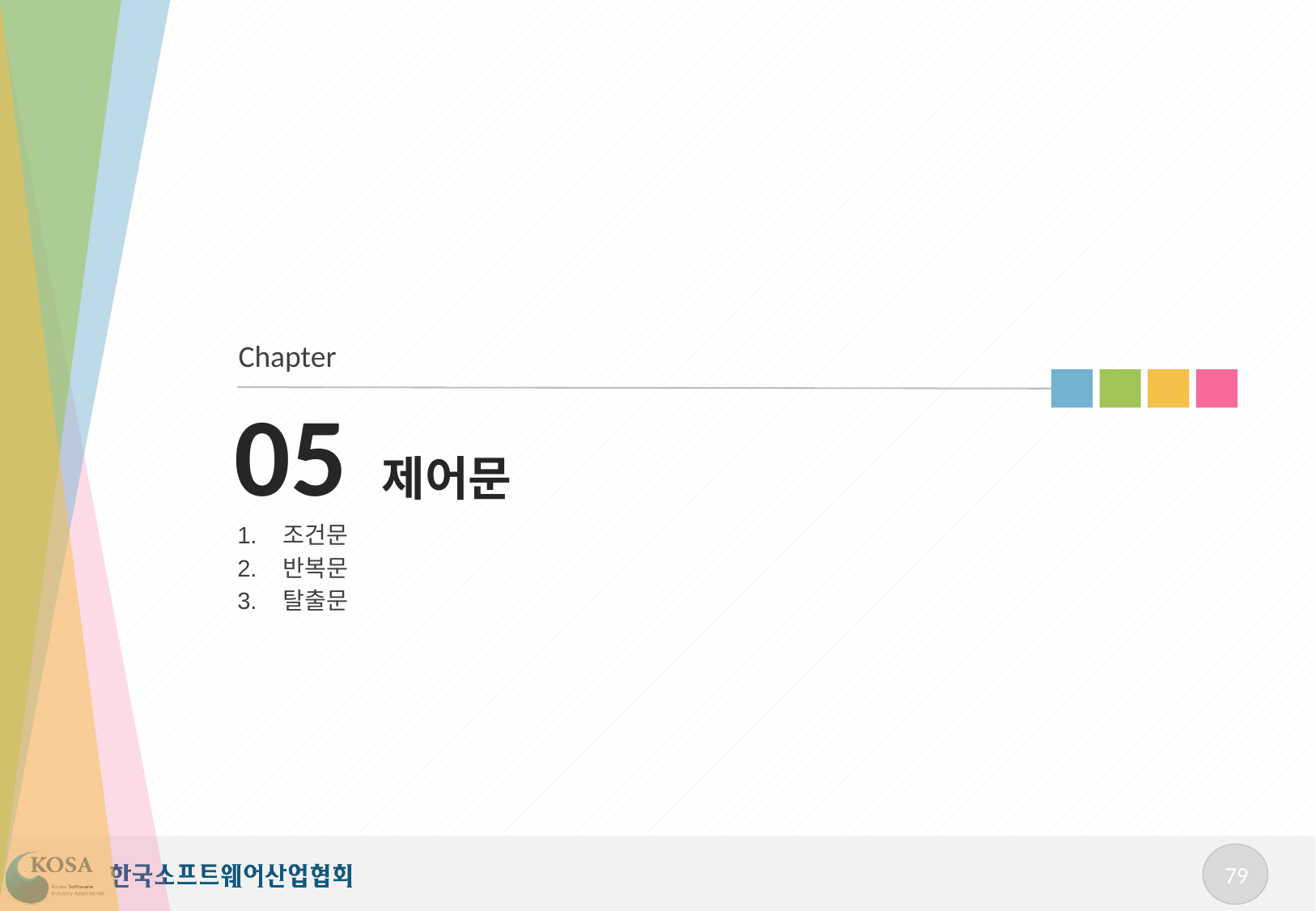

Chapter
# 05 제어문
조건문
반복문
탈출문